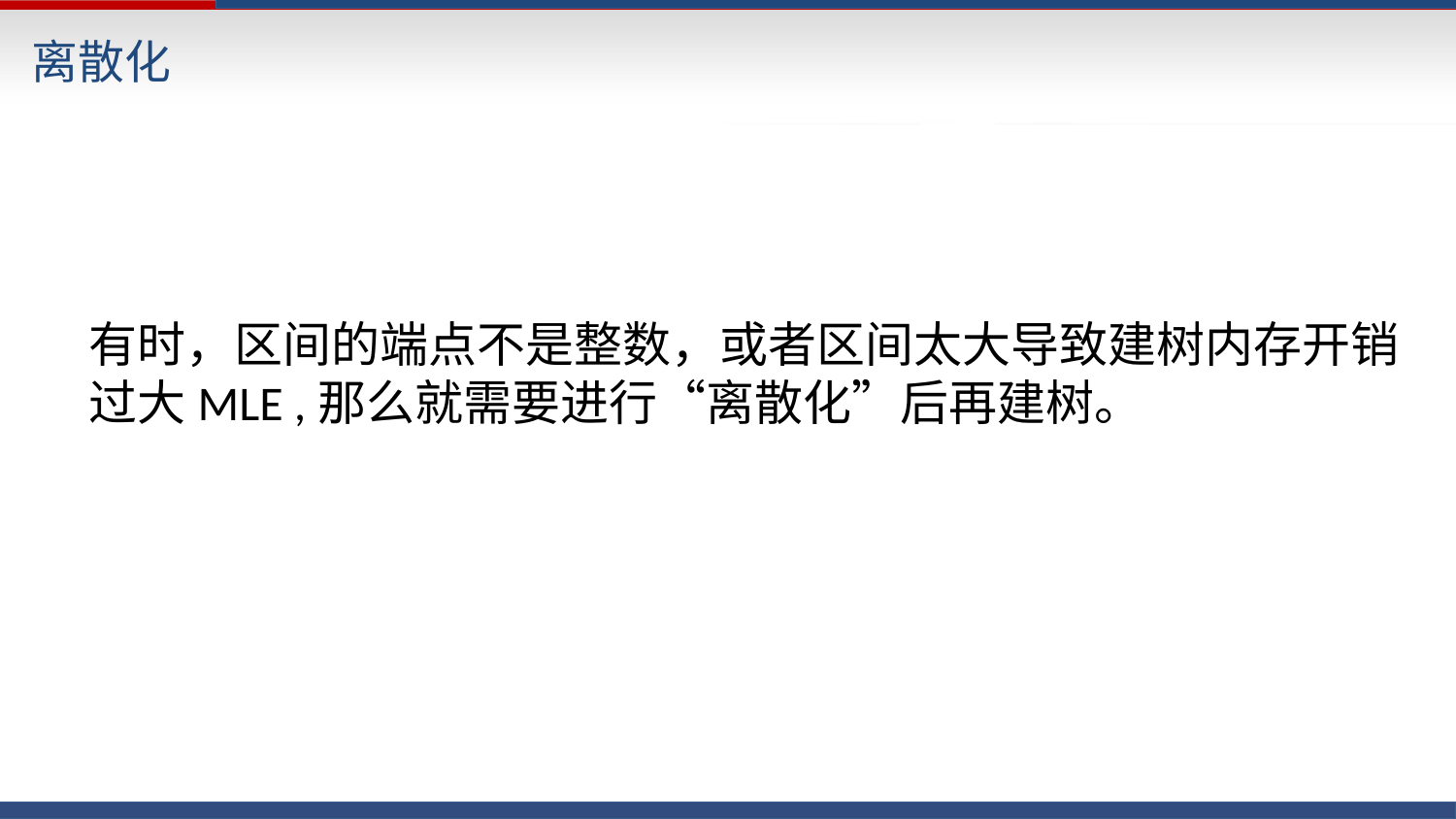

离散化

有时，区间的端点不是整数，或者区间太大导致建树内存开销过大MLE ,那么就需要进行“离散化”后再建树。